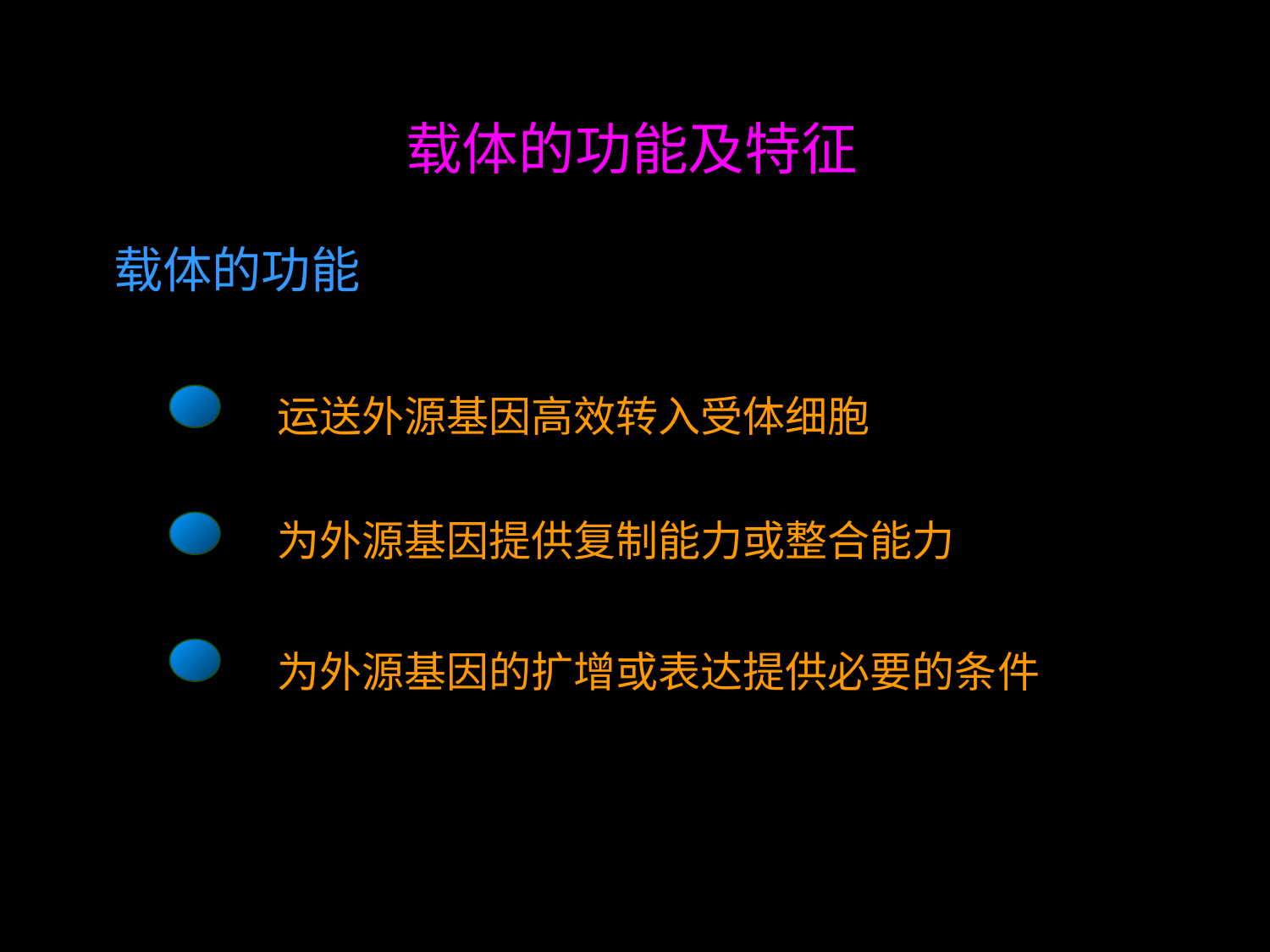

载体的功能及特征
载体的功能
运送外源基因高效转入受体细胞

为外源基因提供复制能力或整合能力

为外源基因的扩增或表达提供必要的条件